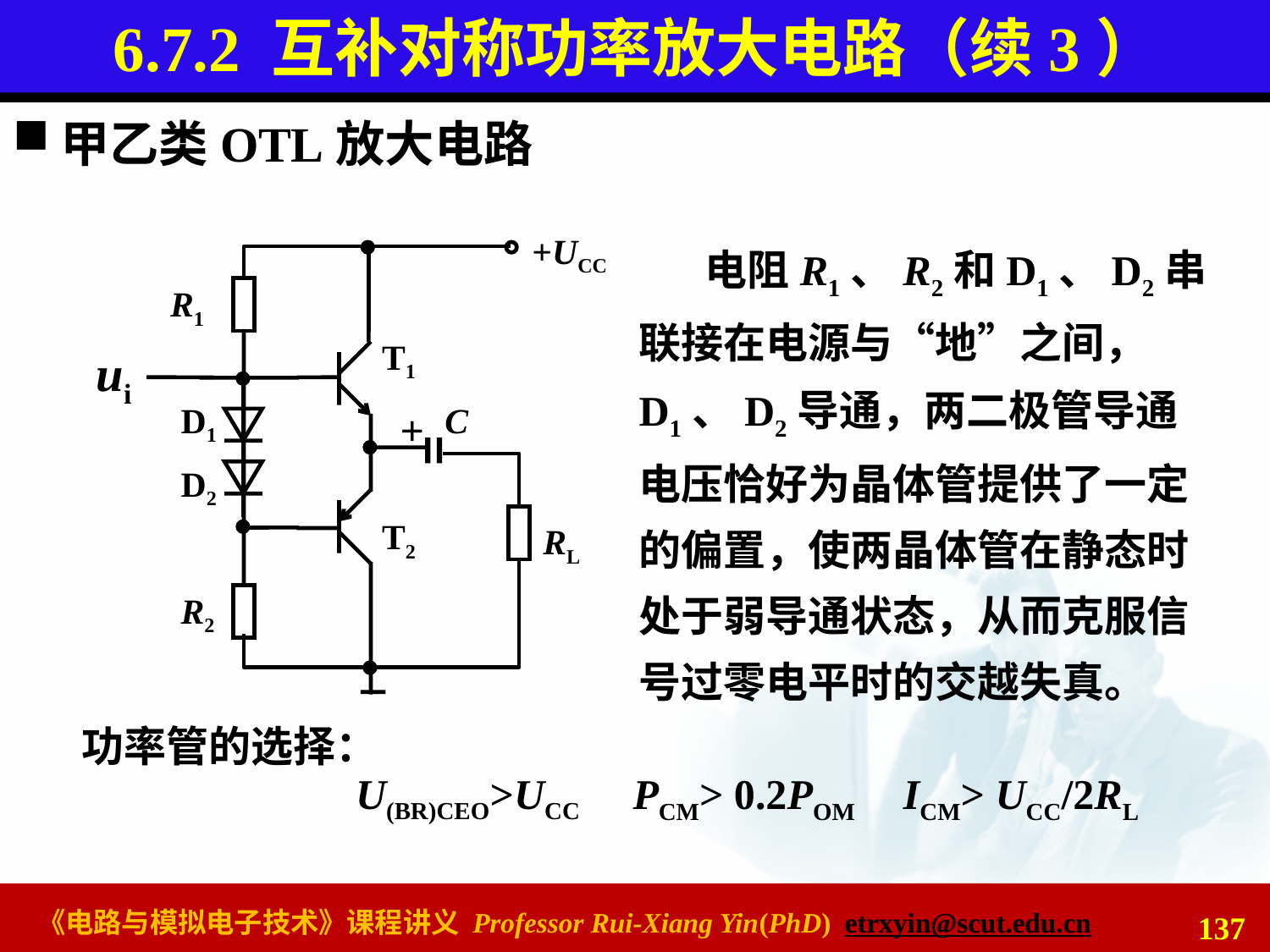

# 6.7.2 互补对称功率放大电路（续3）
甲乙类OTL放大电路
电阻R1、R2和D1、D2串联接在电源与“地”之间， D1、D2导通，两二极管导通电压恰好为晶体管提供了一定的偏置，使两晶体管在静态时处于弱导通状态，从而克服信号过零电平时的交越失真。
+UCC

R1

T1

ui

D1
C

D2

T2
RL

R2

+

功率管的选择：
U(BR)CEO>UCC
PCM> 0.2POM
ICM> UCC/2RL
137